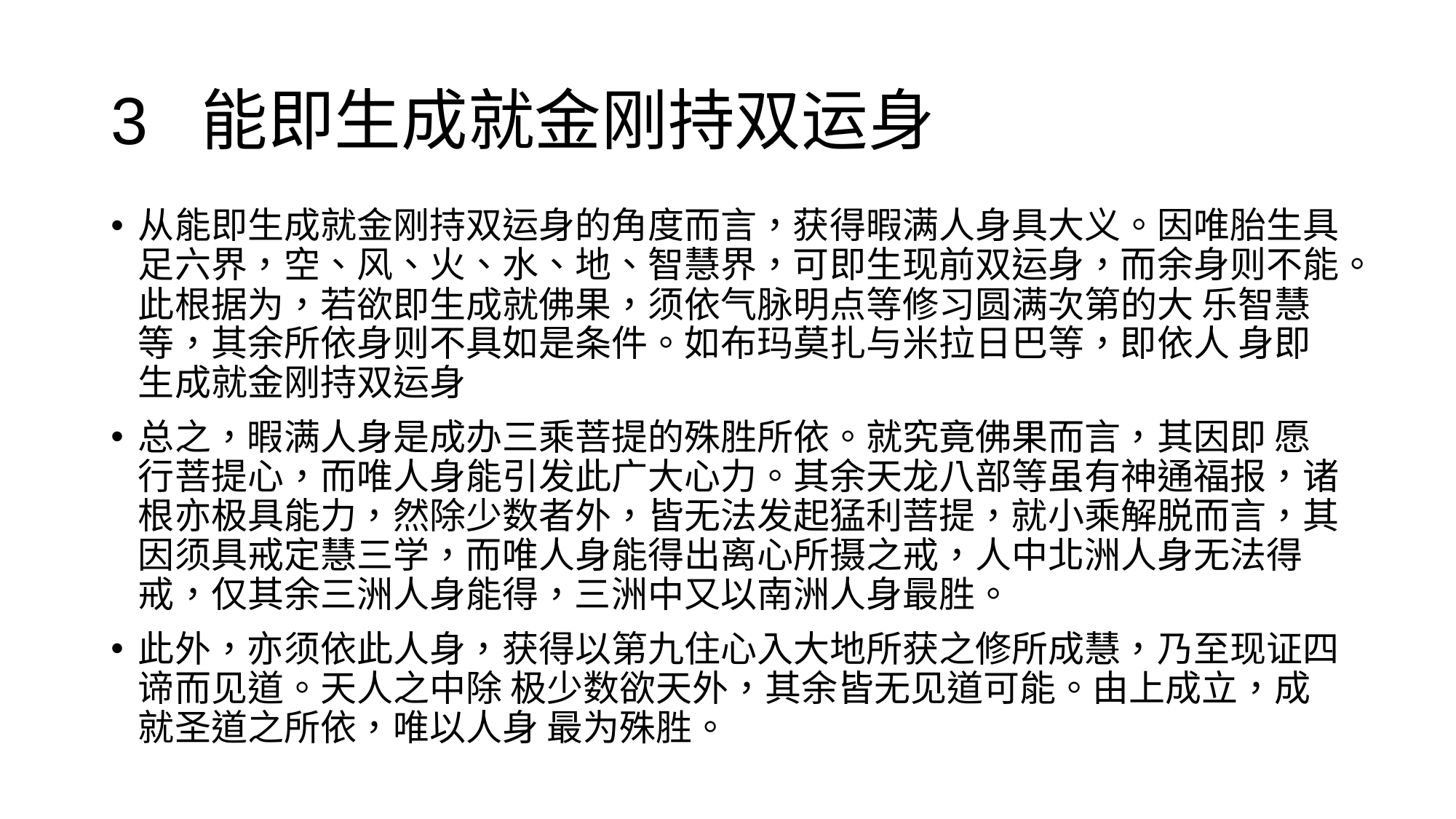

# 3  能即生成就金刚持双运身
从能即生成就金刚持双运身的角度而言，获得暇满人身具大义。因唯胎生具足六界，空、风、火、水、地、智慧界，可即生现前双运身，而余身则不能。此根据为，若欲即生成就佛果，须依气脉明点等修习圆满次第的大 乐智慧等，其余所依身则不具如是条件。如布玛莫扎与米拉日巴等，即依人 身即生成就金刚持双运身
总之，暇满人身是成办三乘菩提的殊胜所依。就究竟佛果而言，其因即 愿行菩提心，而唯人身能引发此广大心力。其余天龙八部等虽有神通福报，诸根亦极具能力，然除少数者外，皆无法发起猛利菩提，就小乘解脱而言，其因须具戒定慧三学，而唯人身能得出离心所摄之戒，人中北洲人身无法得 戒，仅其余三洲人身能得，三洲中又以南洲人身最胜。
此外，亦须依此人身，获得以第九住心入大地所获之修所成慧，乃至现证四谛而见道。天人之中除 极少数欲天外，其余皆无见道可能。由上成立，成就圣道之所依，唯以人身 最为殊胜。